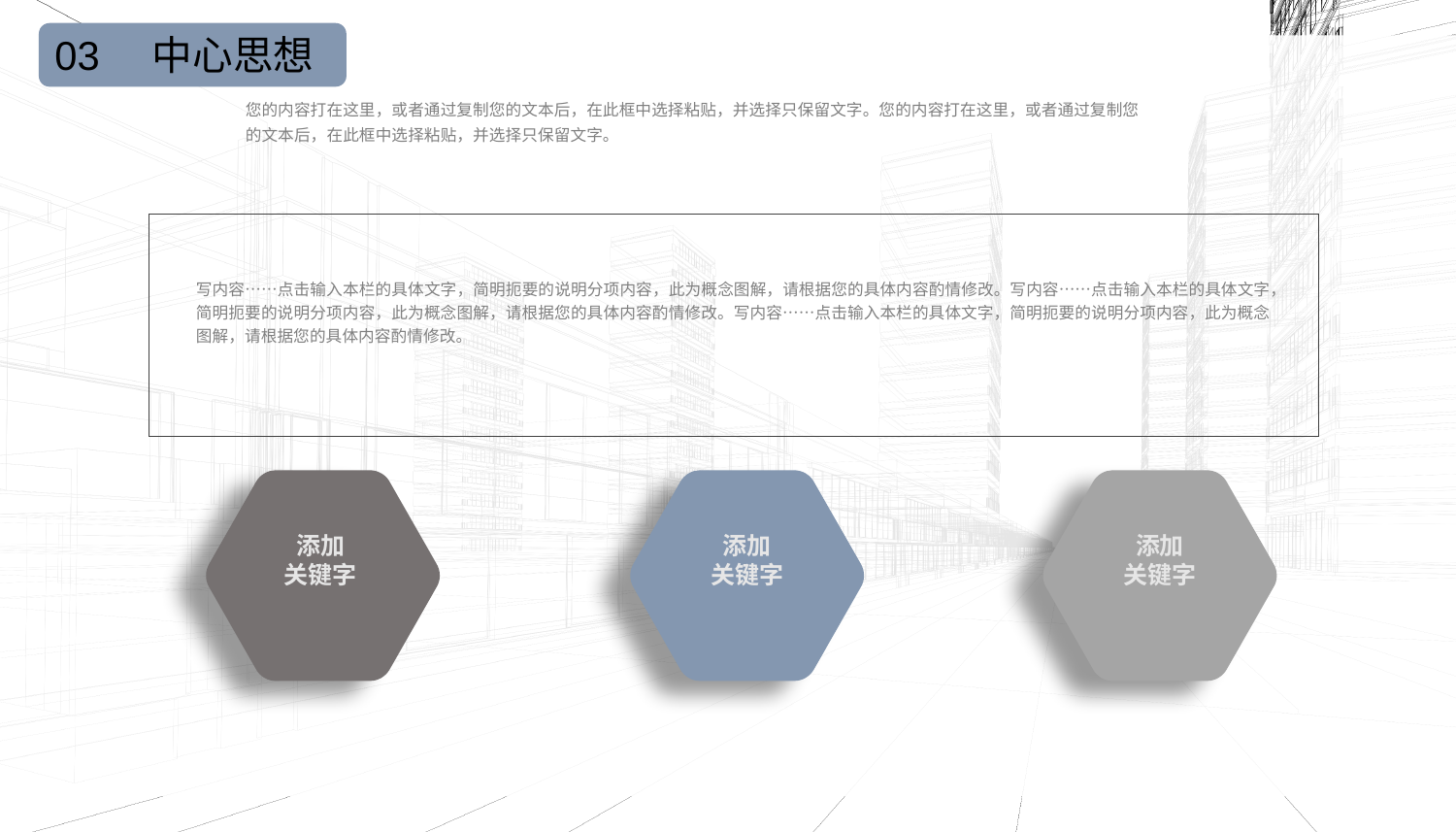

03
中心思想
您的内容打在这里，或者通过复制您的文本后，在此框中选择粘贴，并选择只保留文字。您的内容打在这里，或者通过复制您的文本后，在此框中选择粘贴，并选择只保留文字。

写内容……点击输入本栏的具体文字，简明扼要的说明分项内容，此为概念图解，请根据您的具体内容酌情修改。写内容……点击输入本栏的具体文字，简明扼要的说明分项内容，此为概念图解，请根据您的具体内容酌情修改。写内容……点击输入本栏的具体文字，简明扼要的说明分项内容，此为概念图解，请根据您的具体内容酌情修改。

添加
关键字
添加
关键字
添加
关键字